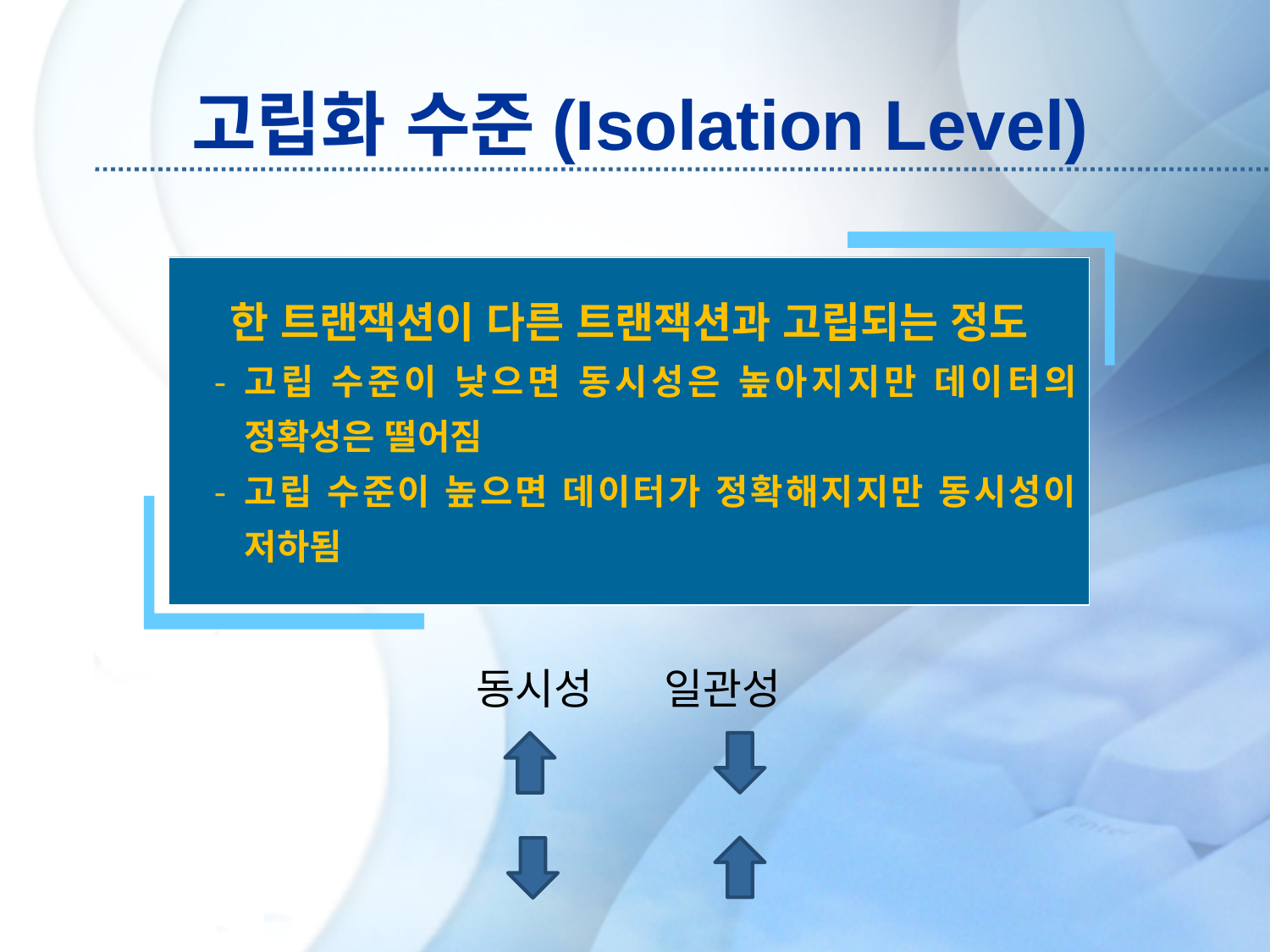

# 고립화 수준(Isolation Level)

한 트랜잭션이 다른 트랜잭션과 고립되는 정도
고립 수준이 낮으면 동시성은 높아지지만 데이터의 정확성은 떨어짐
고립 수준이 높으면 데이터가 정확해지지만 동시성이 저하됨

동시성      일관성